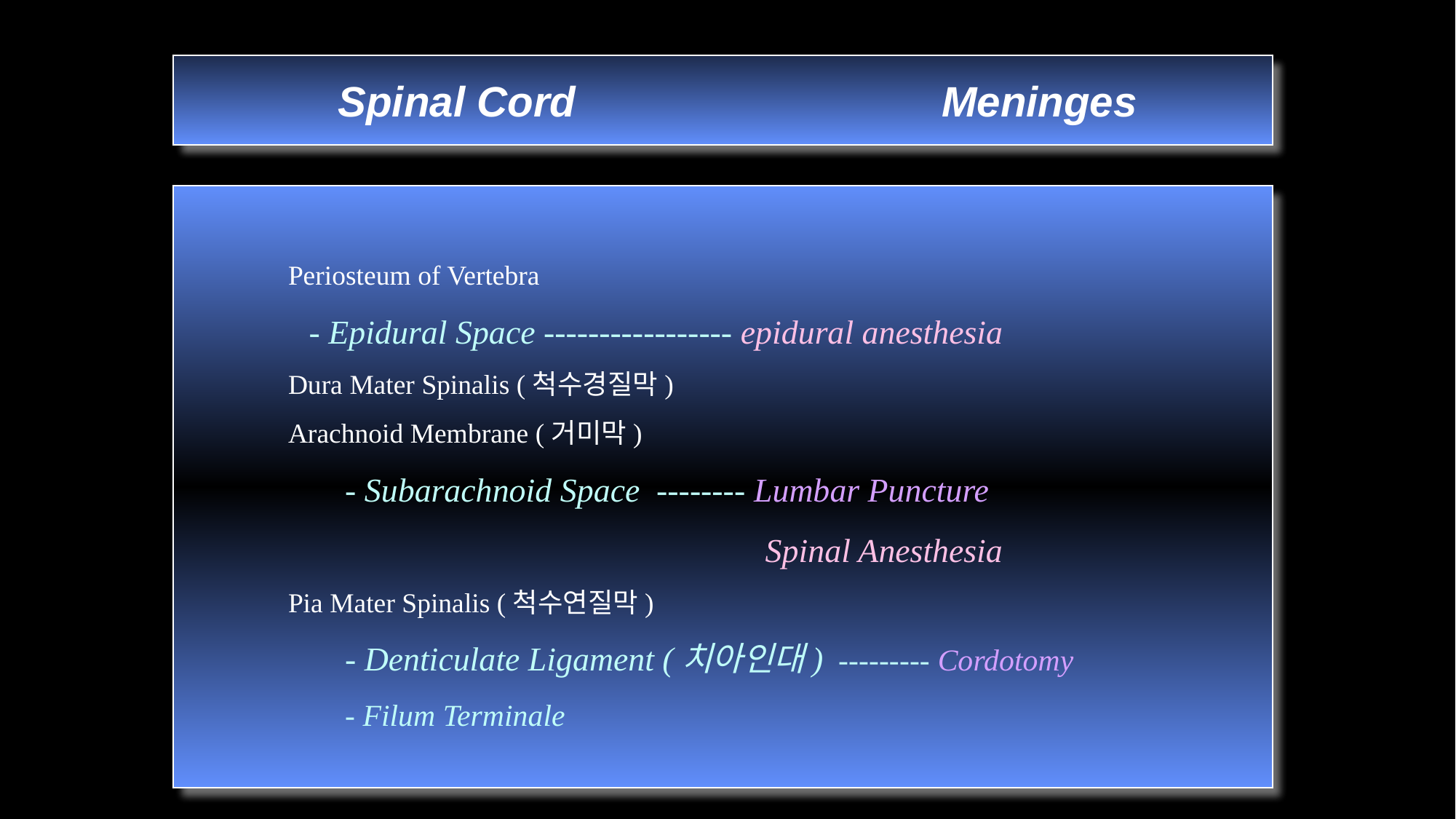

Spinal Cord                               Meninges
               Periosteum of Vertebra
                  - Epidural Space ----------------- epidural anesthesia
               Dura Mater Spinalis (척수경질막)
               Arachnoid Membrane (거미막)
                     - Subarachnoid Space  -------- Lumbar Puncture
                                                                            Spinal Anesthesia
               Pia Mater Spinalis (척수연질막)
                     - Denticulate Ligament (치아인대)  --------- Cordotomy
                     - Filum Terminale